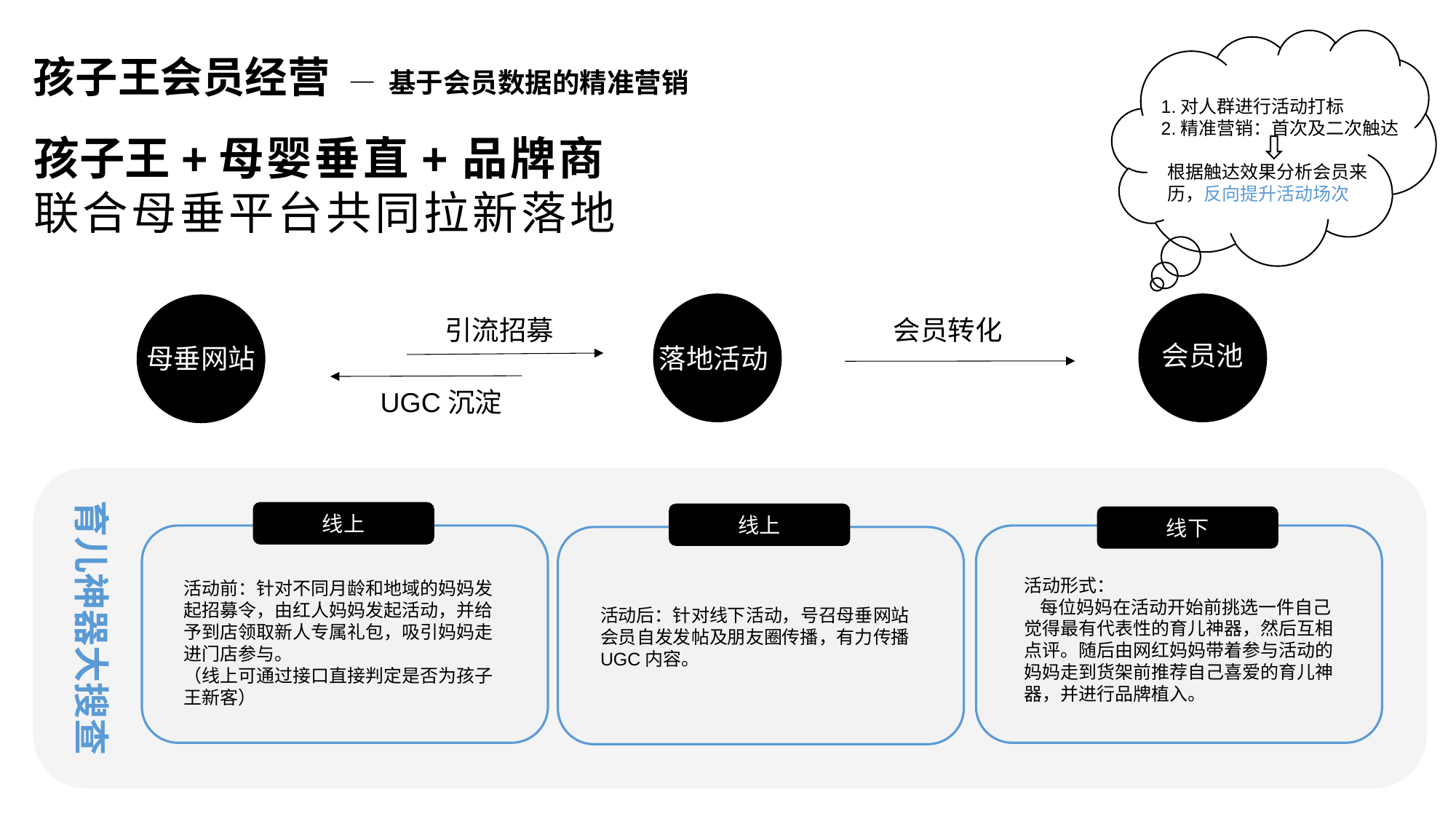

孩子王会员经营  —  基于会员数据的精准营销
1.对人群进行活动打标
2.精准营销：首次及二次触达

# 孩子王+母婴垂直+品牌商 联合母垂平台共同拉新落地

根据触达效果分析会员来历，反向提升活动场次

引流招募
会员转化
会员池
落地活动
母垂网站
UGC沉淀

育儿神器大搜查
线上
线上
线下

活动形式：
   每位妈妈在活动开始前挑选一件自己觉得最有代表性的育儿神器，然后互相点评。随后由网红妈妈带着参与活动的妈妈走到货架前推荐自己喜爱的育儿神器，并进行品牌植入。
活动前：针对不同月龄和地域的妈妈发起招募令，由红人妈妈发起活动，并给予到店领取新人专属礼包，吸引妈妈走进门店参与。
（线上可通过接口直接判定是否为孩子王新客）
活动后：针对线下活动，号召母垂网站会员自发发帖及朋友圈传播，有力传播UGC内容。